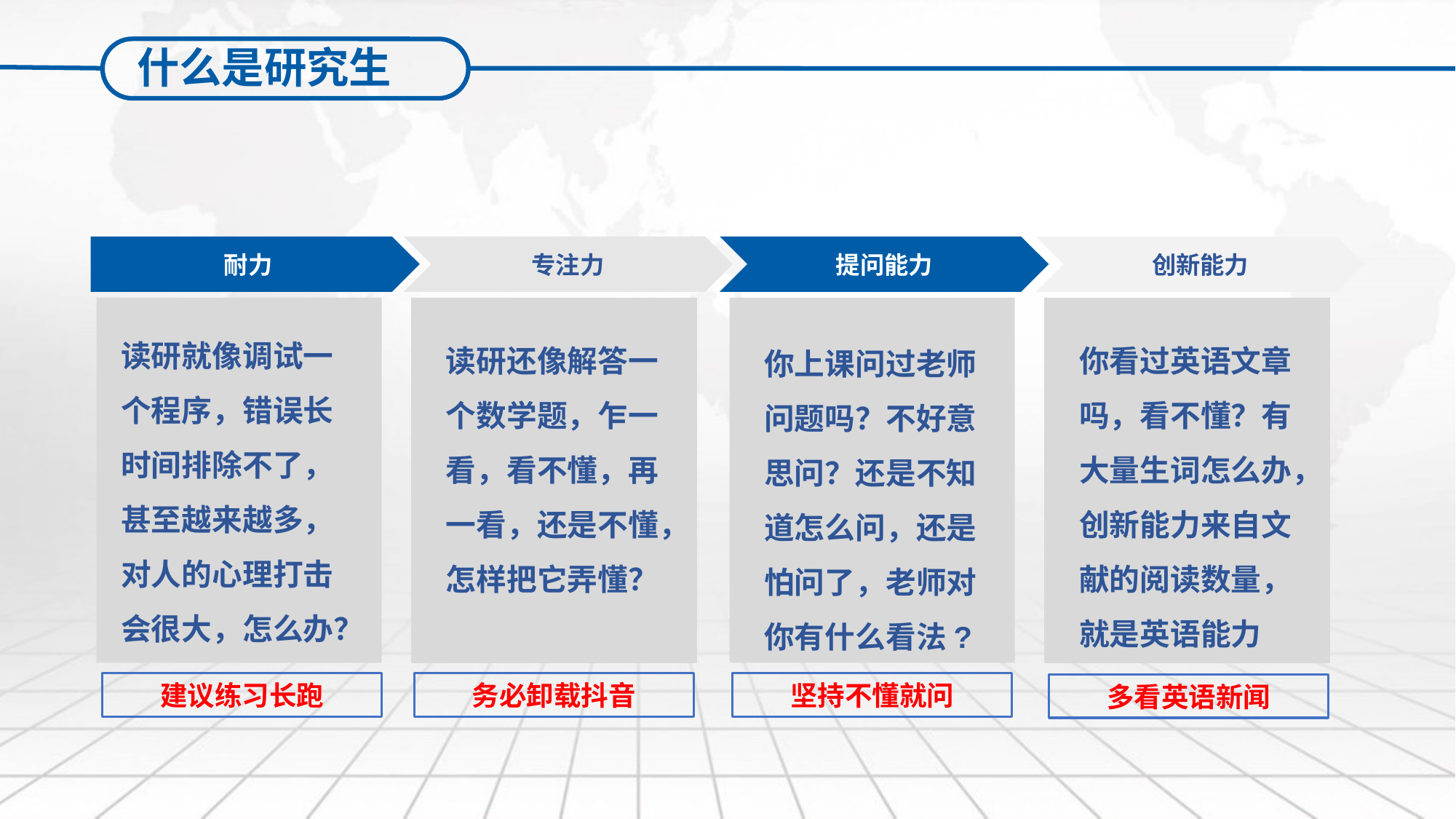

什么是研究生

耐力
专注力
提问能力
创新能力

读研就像调试一个程序，错误长时间排除不了，甚至越来越多，对人的心理打击会很大，怎么办？

读研还像解答一个数学题，乍一看，看不懂，再一看，还是不懂，怎样把它弄懂？

你上课问过老师问题吗？不好意思问？还是不知道怎么问，还是怕问了，老师对你有什么看法?

你看过英语文章吗，看不懂？有大量生词怎么办，创新能力来自文献的阅读数量，就是英语能力
建议练习长跑
务必卸载抖音
坚持不懂就问
多看英语新闻